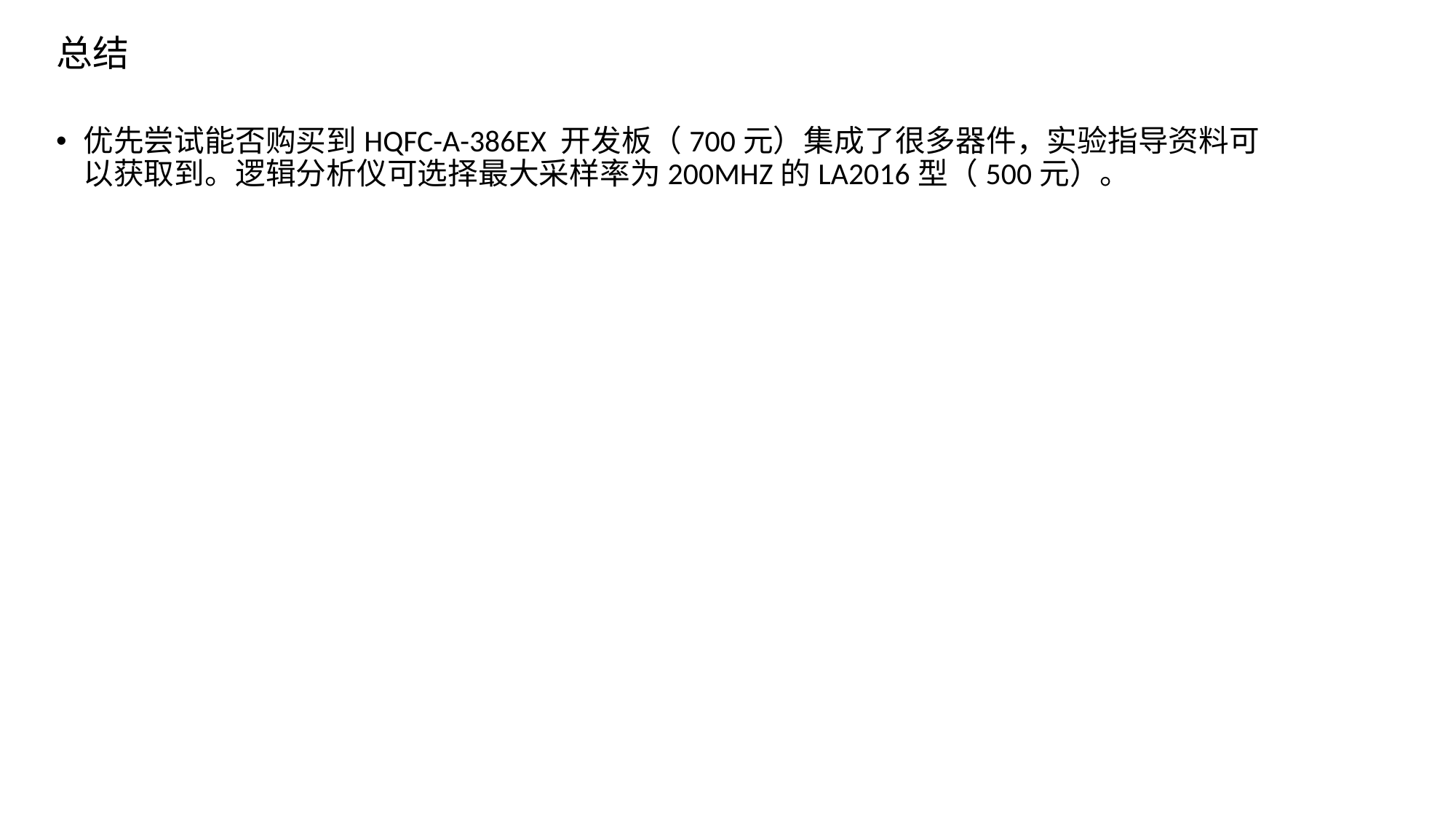

# 总结
优先尝试能否购买到HQFC-A-386EX 开发板（700元）集成了很多器件，实验指导资料可以获取到。逻辑分析仪可选择最大采样率为200MHZ的LA2016型（500元）。